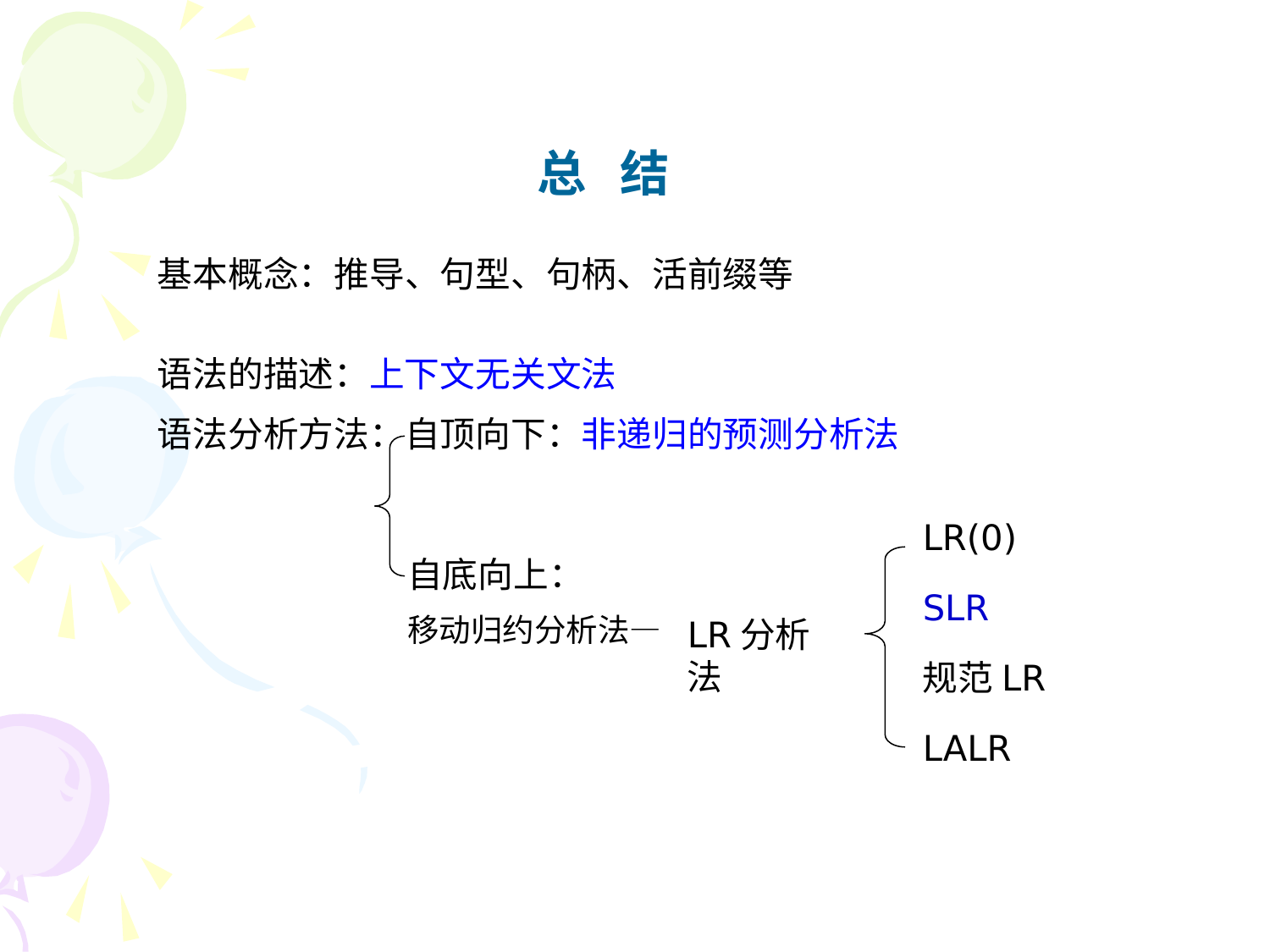

总   结
基本概念：推导、句型、句柄、活前缀等
语法的描述：上下文无关文法
语法分析方法：自顶向下：非递归的预测分析法

LR(0)
自底向上：
移动归约分析法—

SLR
LR分析法
规范LR
LALR
188